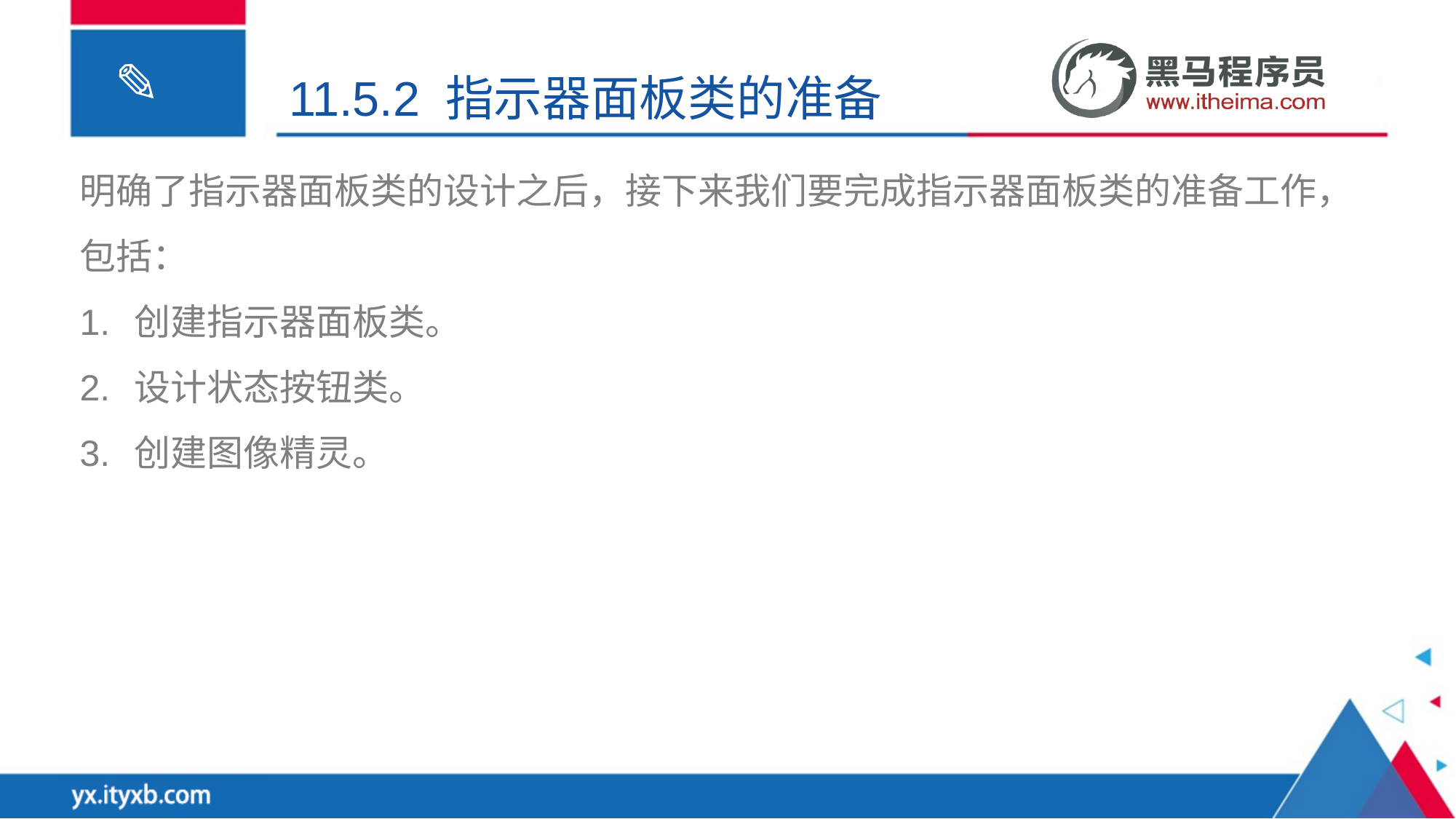

11.5.2 指示器面板类的准备
明确了指示器面板类的设计之后，接下来我们要完成指示器面板类的准备工作，包括：
创建指示器面板类。
设计状态按钮类。
创建图像精灵。